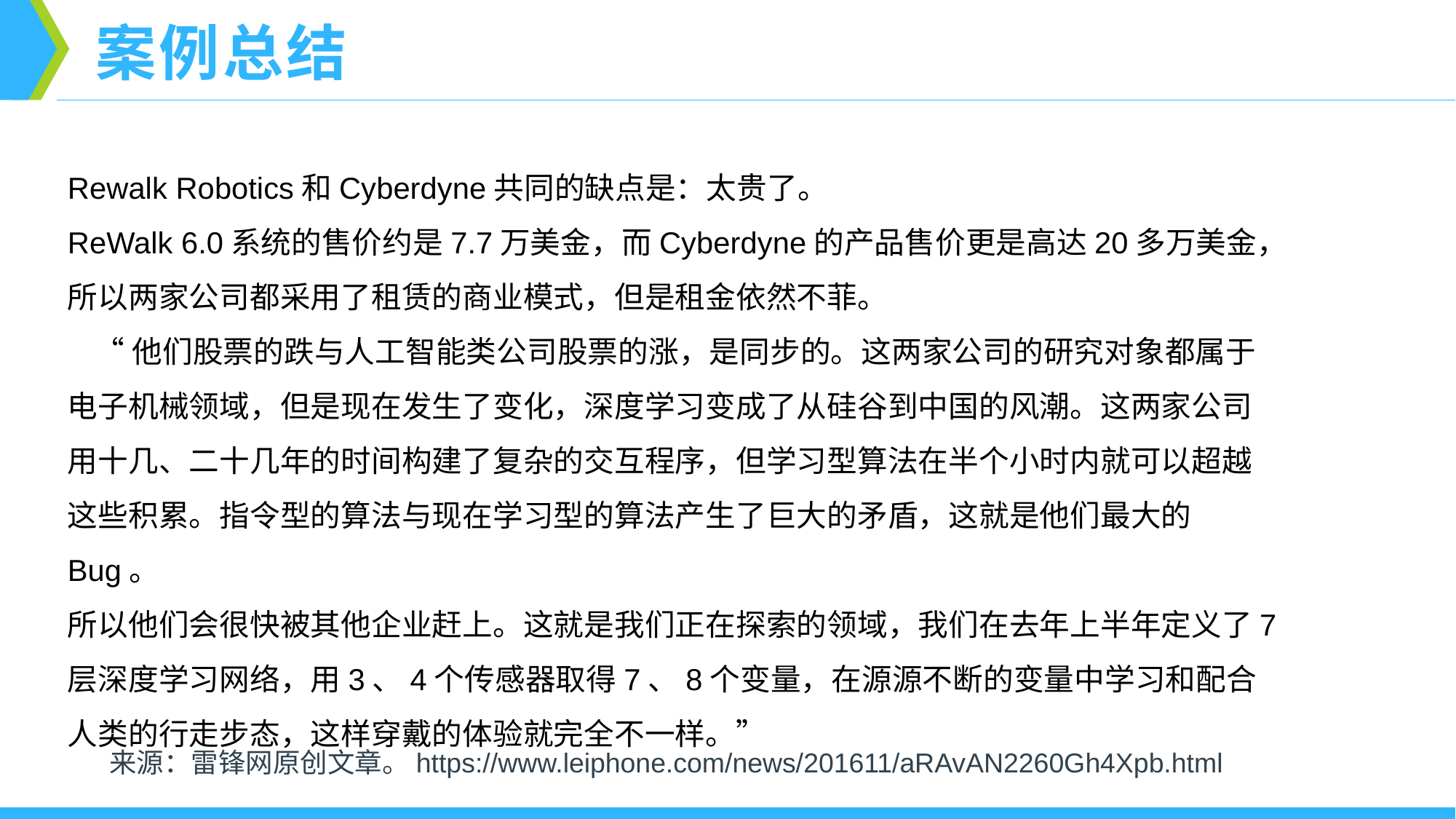

案例总结
Rewalk Robotics和Cyberdyne共同的缺点是：太贵了。
ReWalk 6.0系统的售价约是7.7万美金，而Cyberdyne的产品售价更是高达20多万美金，所以两家公司都采用了租赁的商业模式，但是租金依然不菲。
    “他们股票的跌与人工智能类公司股票的涨，是同步的。这两家公司的研究对象都属于电子机械领域，但是现在发生了变化，深度学习变成了从硅谷到中国的风潮。这两家公司用十几、二十几年的时间构建了复杂的交互程序，但学习型算法在半个小时内就可以超越这些积累。指令型的算法与现在学习型的算法产生了巨大的矛盾，这就是他们最大的Bug。
所以他们会很快被其他企业赶上。这就是我们正在探索的领域，我们在去年上半年定义了7层深度学习网络，用3、4个传感器取得7、8个变量，在源源不断的变量中学习和配合人类的行走步态，这样穿戴的体验就完全不一样。”

来源：雷锋网原创文章。https://www.leiphone.com/news/201611/aRAvAN2260Gh4Xpb.html